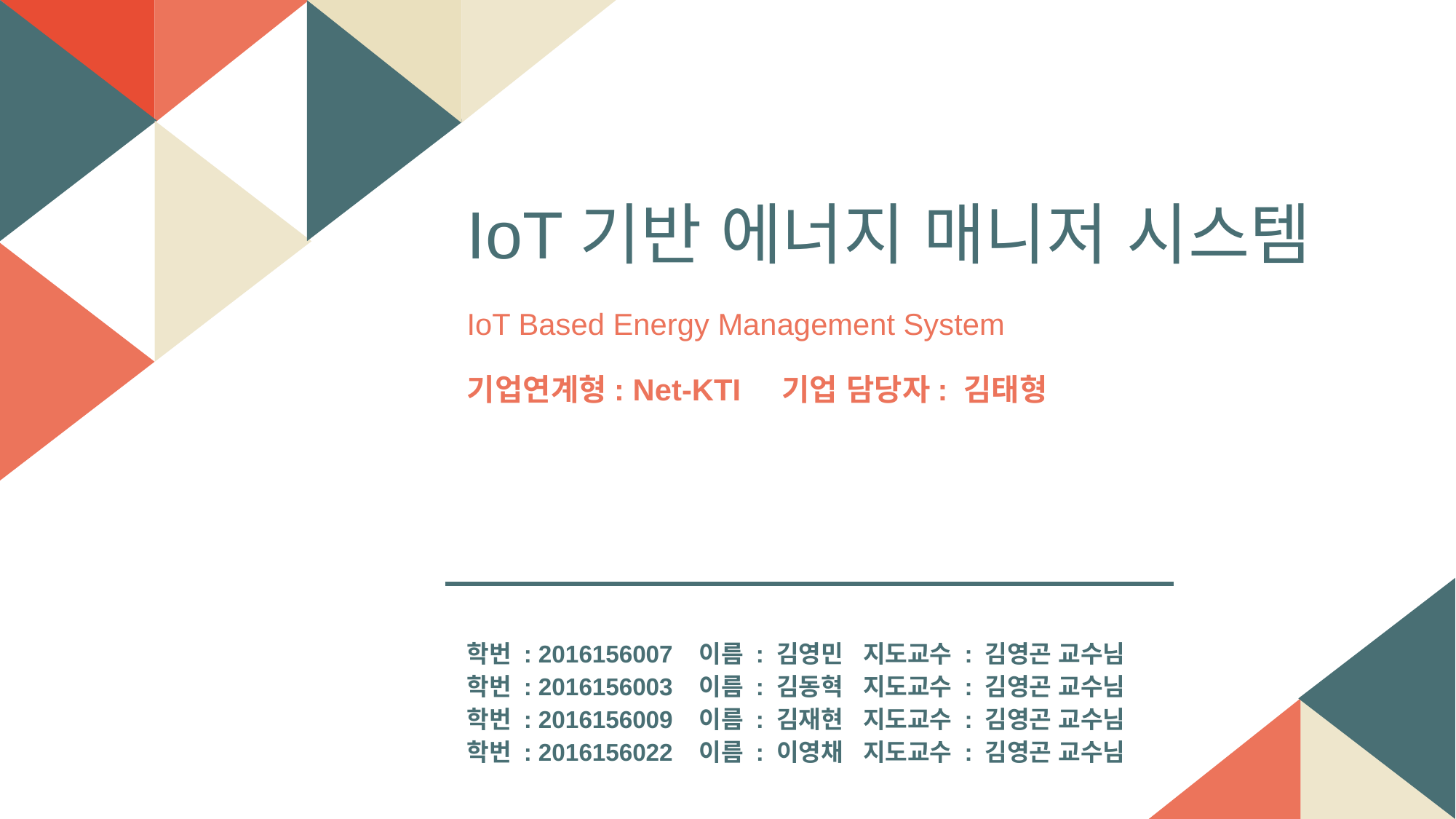

IoT기반 에너지 매니저 시스템
IoT Based Energy Management System

기업연계형: Net-KTI    기업 담당자: 김태형
학번 : 2016156007   이름 : 김영민   지도교수 : 김영곤 교수님
학번 : 2016156003   이름 : 김동혁   지도교수 : 김영곤 교수님
학번 : 2016156009   이름 : 김재현   지도교수 : 김영곤 교수님
학번 : 2016156022   이름 : 이영채   지도교수 : 김영곤 교수님